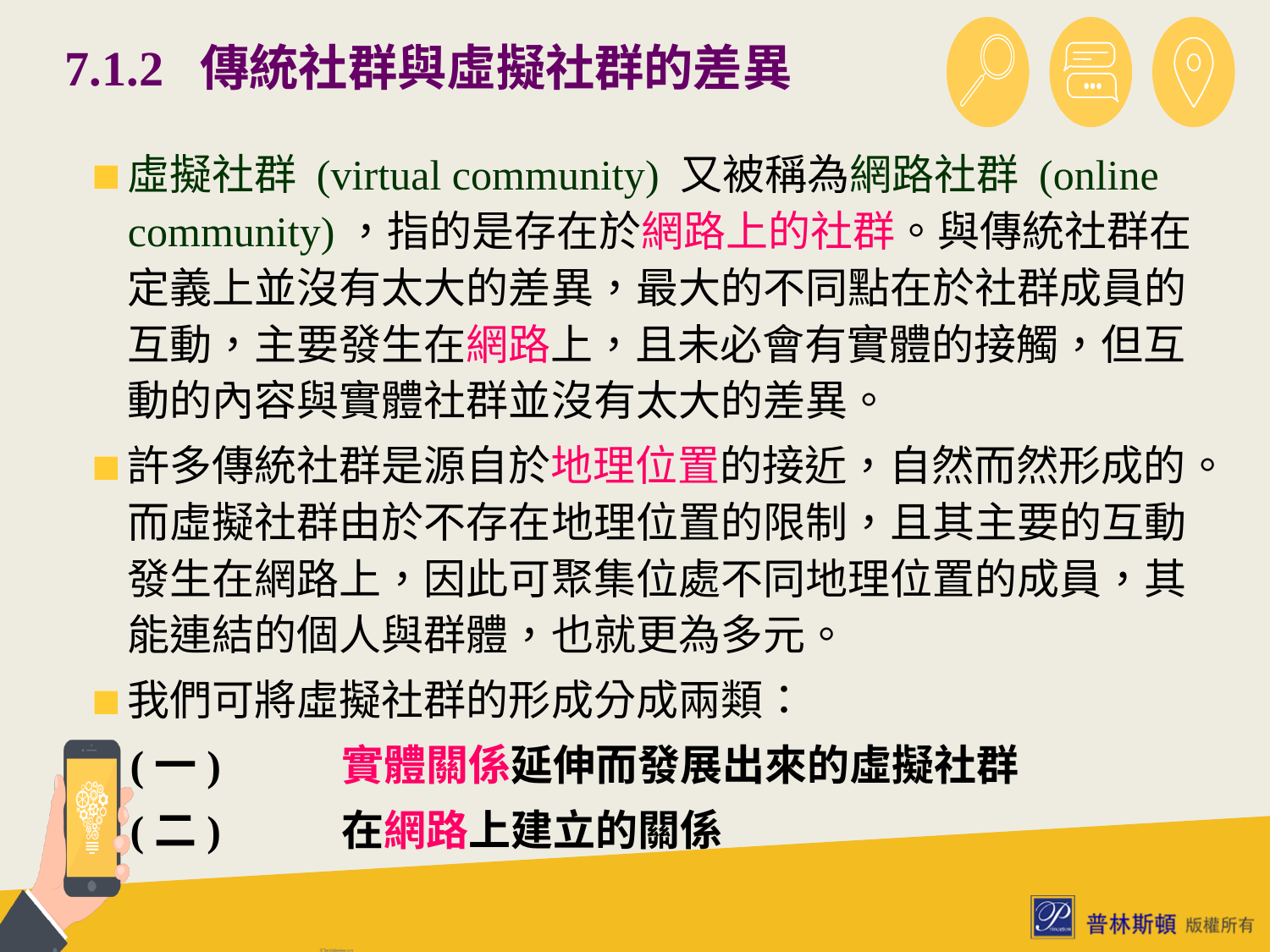

# 7.1.2  傳統社群與虛擬社群的差異
虛擬社群 (virtual community) 又被稱為網路社群 (online community)，指的是存在於網路上的社群。與傳統社群在定義上並沒有太大的差異，最大的不同點在於社群成員的互動，主要發生在網路上，且未必會有實體的接觸，但互動的內容與實體社群並沒有太大的差異。
許多傳統社群是源自於地理位置的接近，自然而然形成的。而虛擬社群由於不存在地理位置的限制，且其主要的互動發生在網路上，因此可聚集位處不同地理位置的成員，其能連結的個人與群體，也就更為多元。
我們可將虛擬社群的形成分成兩類：
    (一)	實體關係延伸而發展出來的虛擬社群
    (二)	在網路上建立的關係